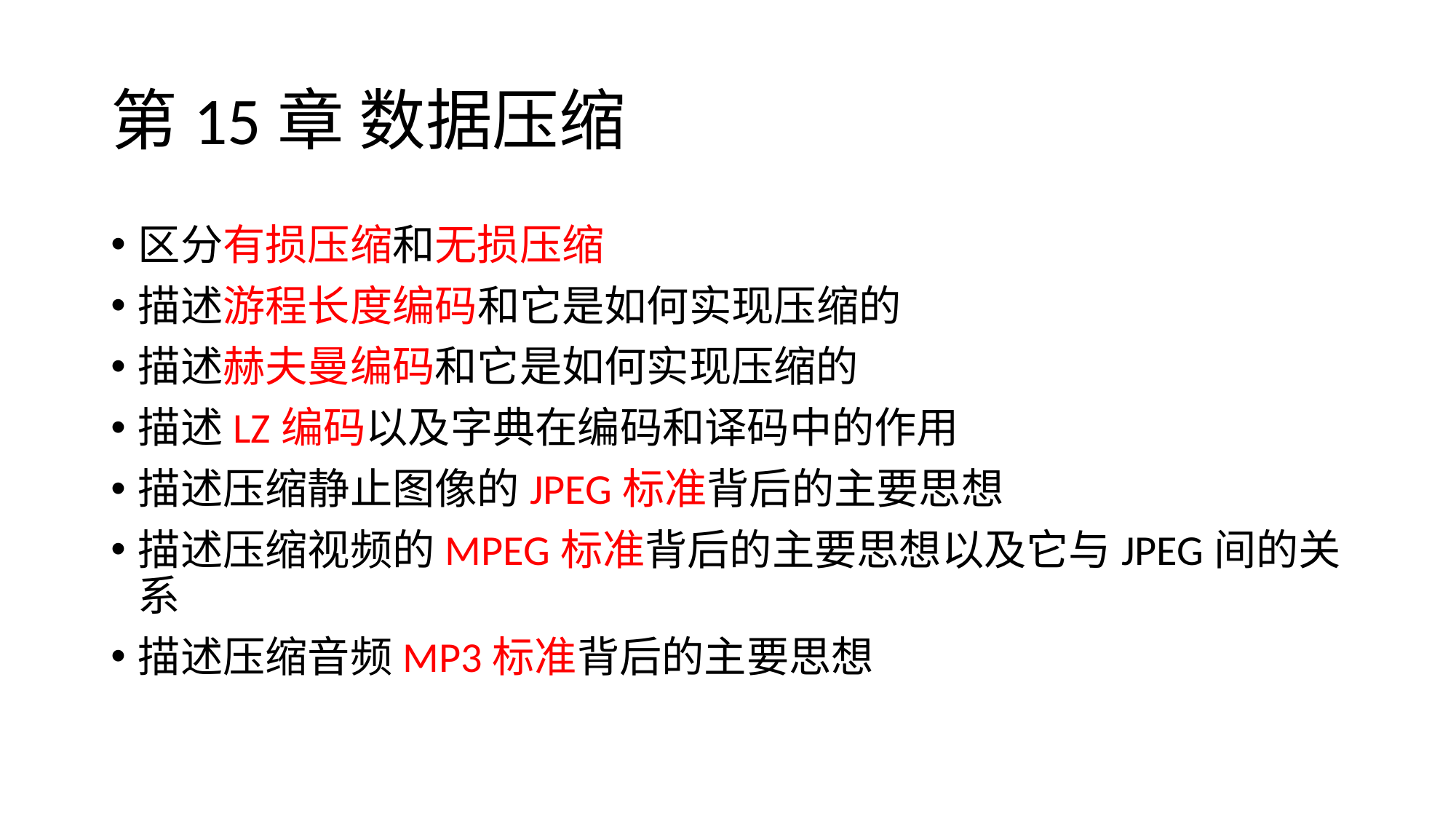

# 第15章 数据压缩
区分有损压缩和无损压缩
描述游程长度编码和它是如何实现压缩的
描述赫夫曼编码和它是如何实现压缩的
描述LZ编码以及字典在编码和译码中的作用
描述压缩静止图像的JPEG标准背后的主要思想
描述压缩视频的MPEG标准背后的主要思想以及它与JPEG间的关系
描述压缩音频MP3标准背后的主要思想